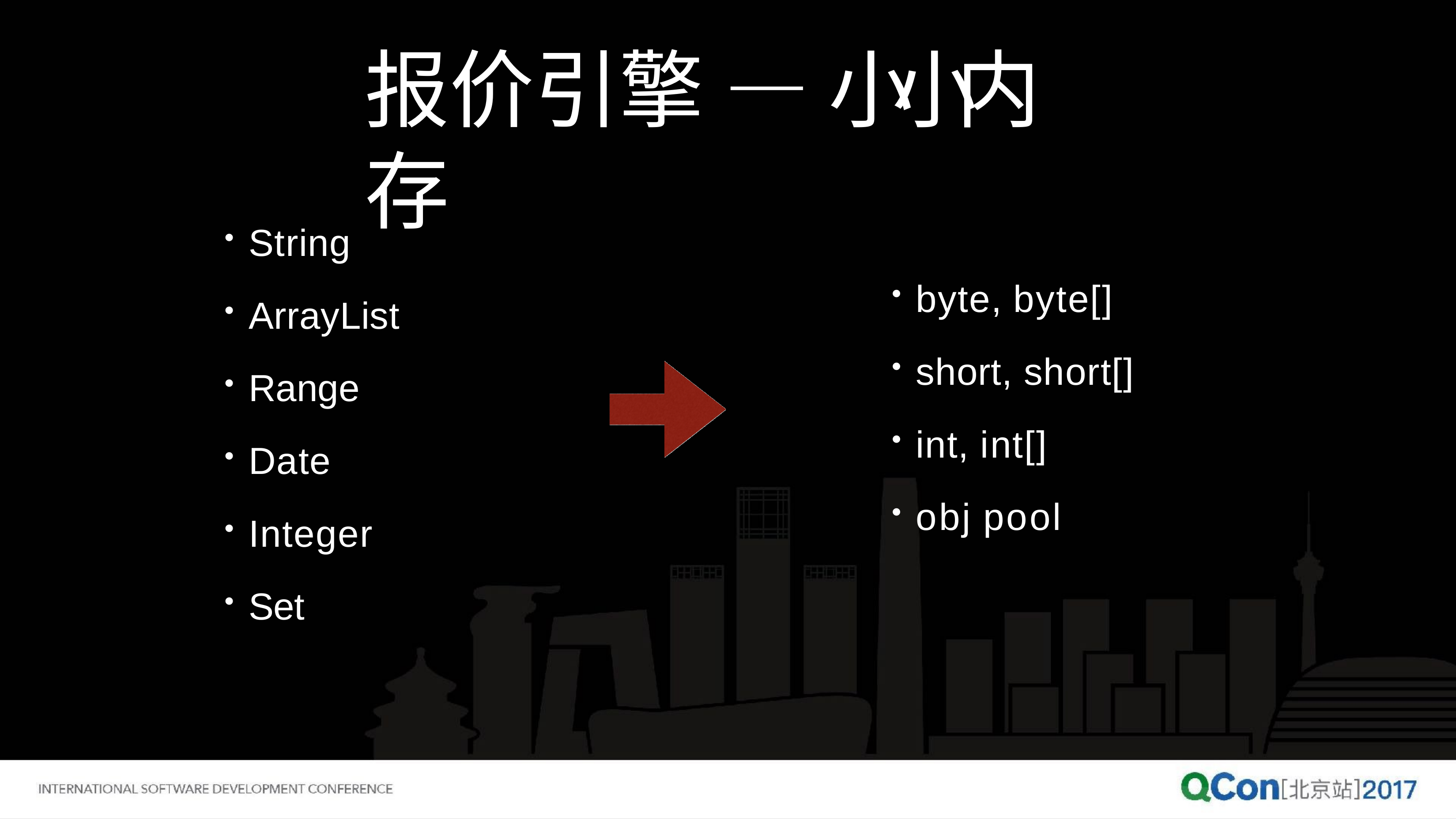

# 报价引擎 — ⼩小内存
String
ArrayList
Range
Date
Integer
Set
byte, byte[]
short, short[]
int, int[]
obj pool